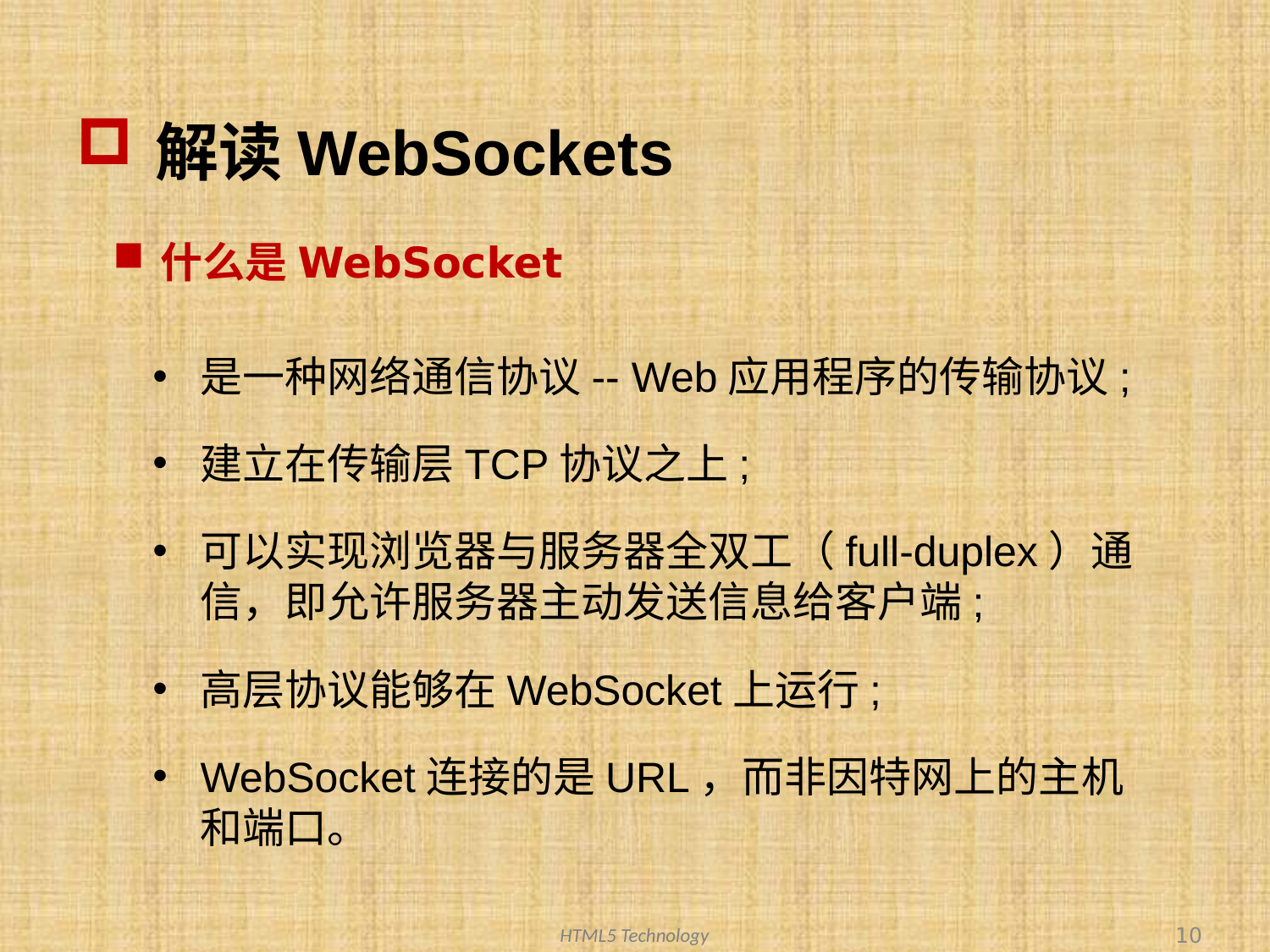

# 解读WebSockets
什么是WebSocket
是一种网络通信协议-- Web应用程序的传输协议;
建立在传输层TCP协议之上;
可以实现浏览器与服务器全双工（full-duplex）通信，即允许服务器主动发送信息给客户端;
高层协议能够在WebSocket上运行;
WebSocket连接的是URL，而非因特网上的主机和端口。
10
HTML5 Technology